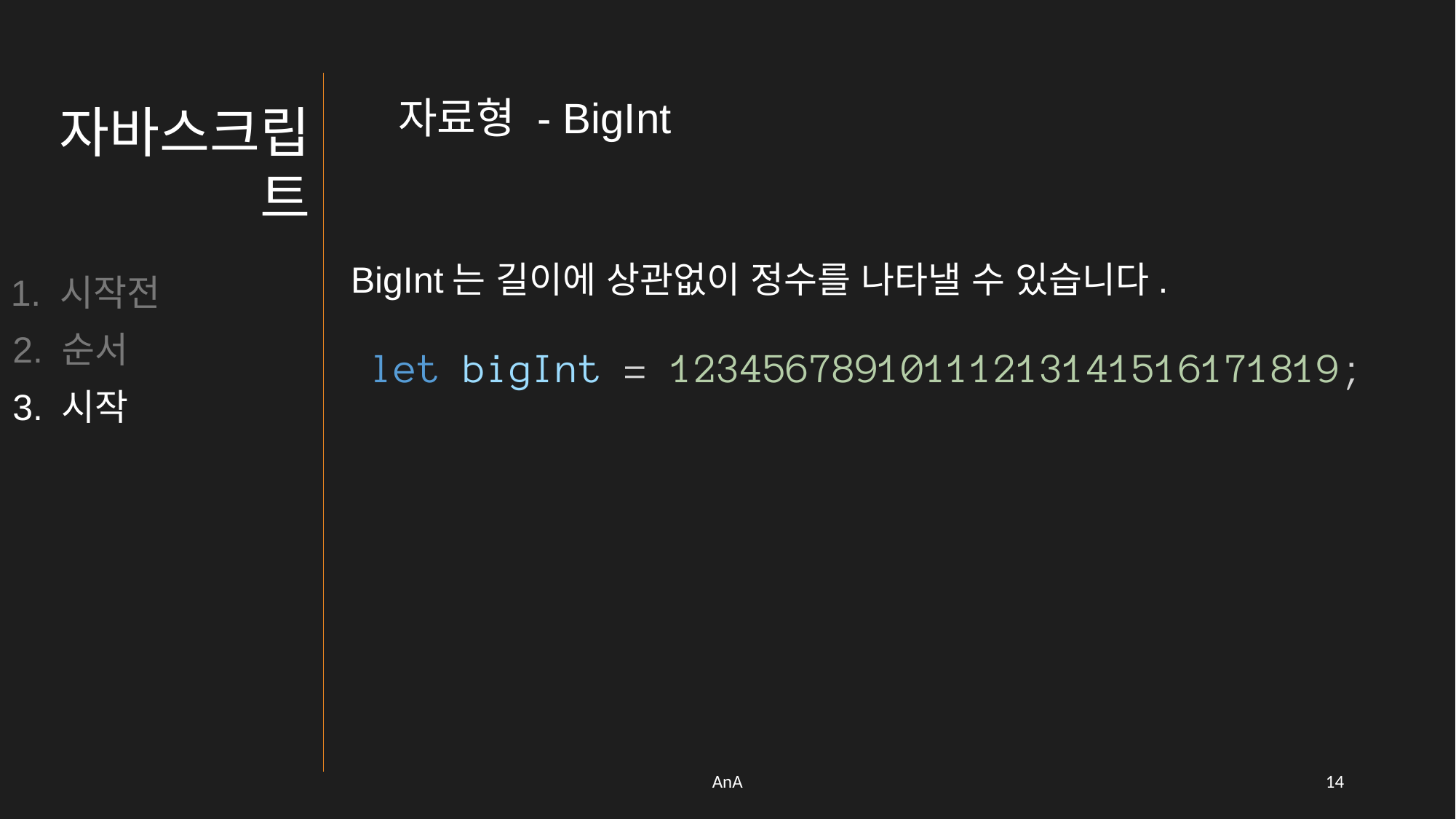

자료형 - BigInt
자바스크립트
BigInt는 길이에 상관없이 정수를 나타낼 수 있습니다.
1. 시작전
2. 순서
let bigInt = 12345678910111213141516171819;
3. 시작
AnA
14